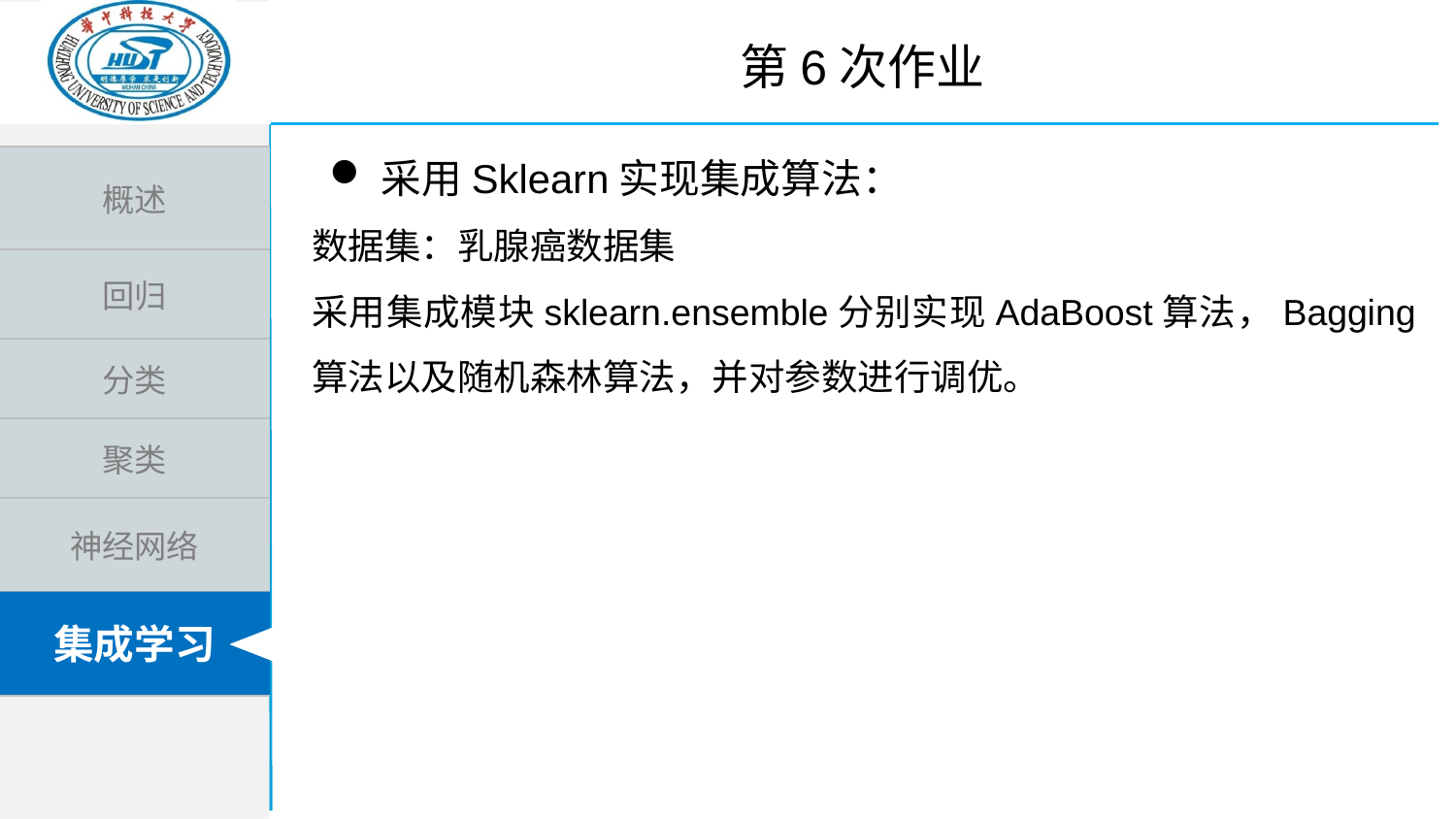

第6次作业
采用Sklearn实现集成算法：
数据集：乳腺癌数据集
采用集成模块sklearn.ensemble分别实现AdaBoost算法，Bagging算法以及随机森林算法，并对参数进行调优。